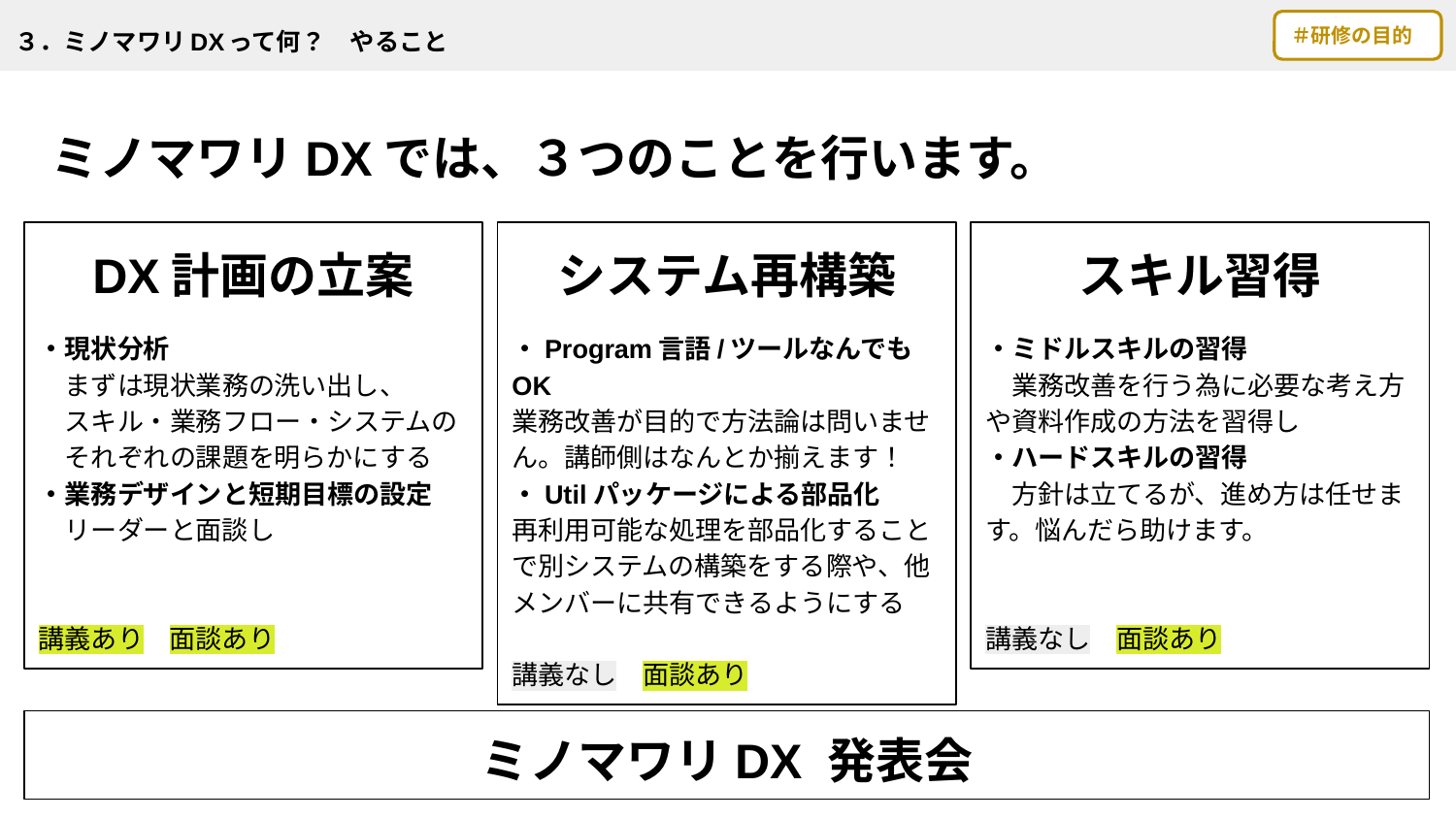

# ３．ミノマワリDXって何？　やること
＃研修の目的
ミノマワリDXでは、３つのことを行います。
DX計画の立案
・現状分析
　まずは現状業務の洗い出し、
　スキル・業務フロー・システムの　それぞれの課題を明らかにする
・業務デザインと短期目標の設定
　リーダーと面談し

講義あり　面談あり
システム再構築
・Program言語/ツールなんでもOK
業務改善が目的で方法論は問いません。講師側はなんとか揃えます！
・Utilパッケージによる部品化
再利用可能な処理を部品化することで別システムの構築をする際や、他メンバーに共有できるようにする

講義なし　面談あり
スキル習得
・ミドルスキルの習得
　業務改善を行う為に必要な考え方や資料作成の方法を習得し
・ハードスキルの習得
　方針は立てるが、進め方は任せます。悩んだら助けます。

講義なし　面談あり
ミノマワリDX 発表会